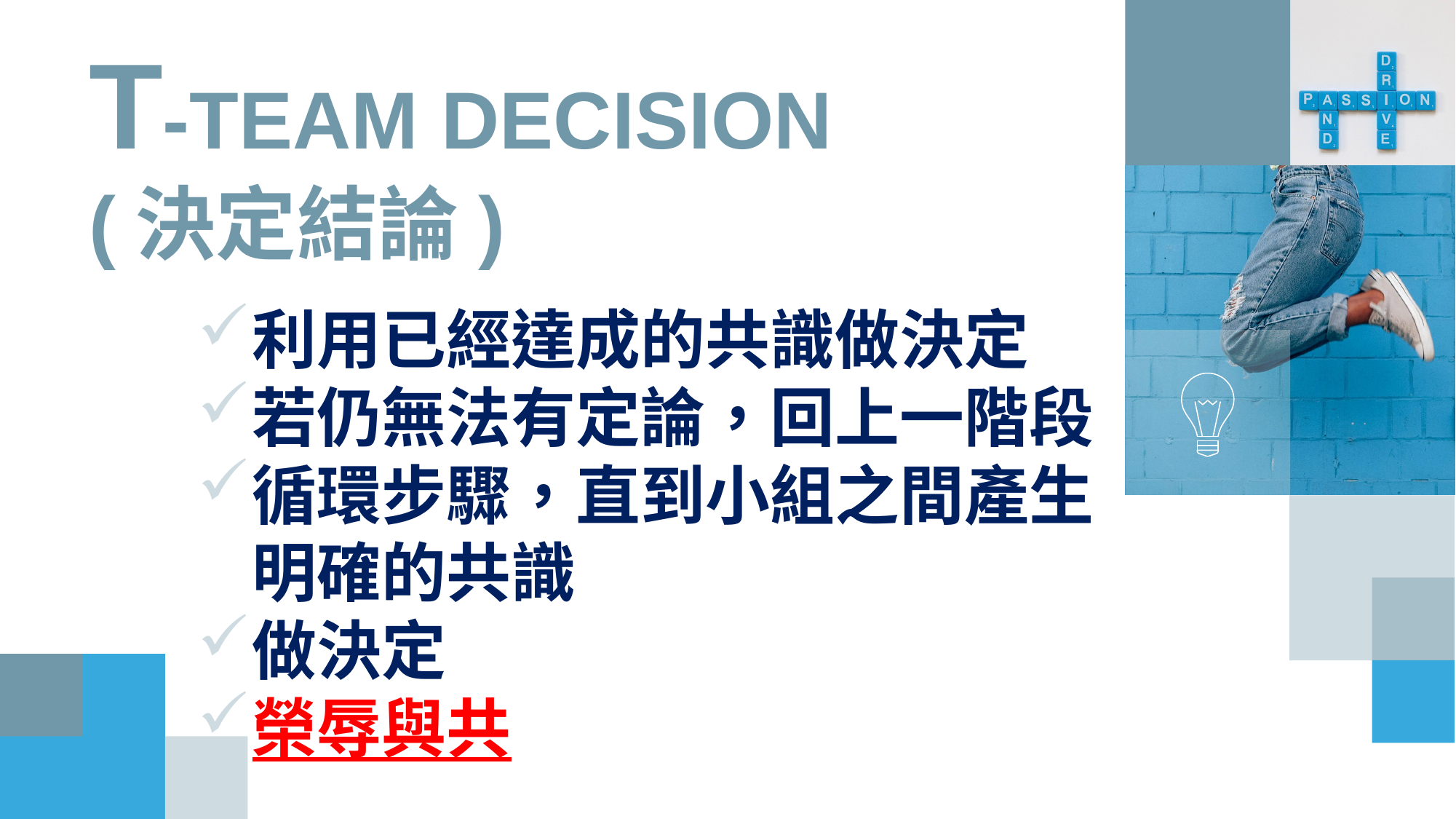

T-TEAM DECISION
(決定結論)
利用已經達成的共識做決定
若仍無法有定論，回上一階段
循環步驟，直到小組之間產生明確的共識
做決定
榮辱與共